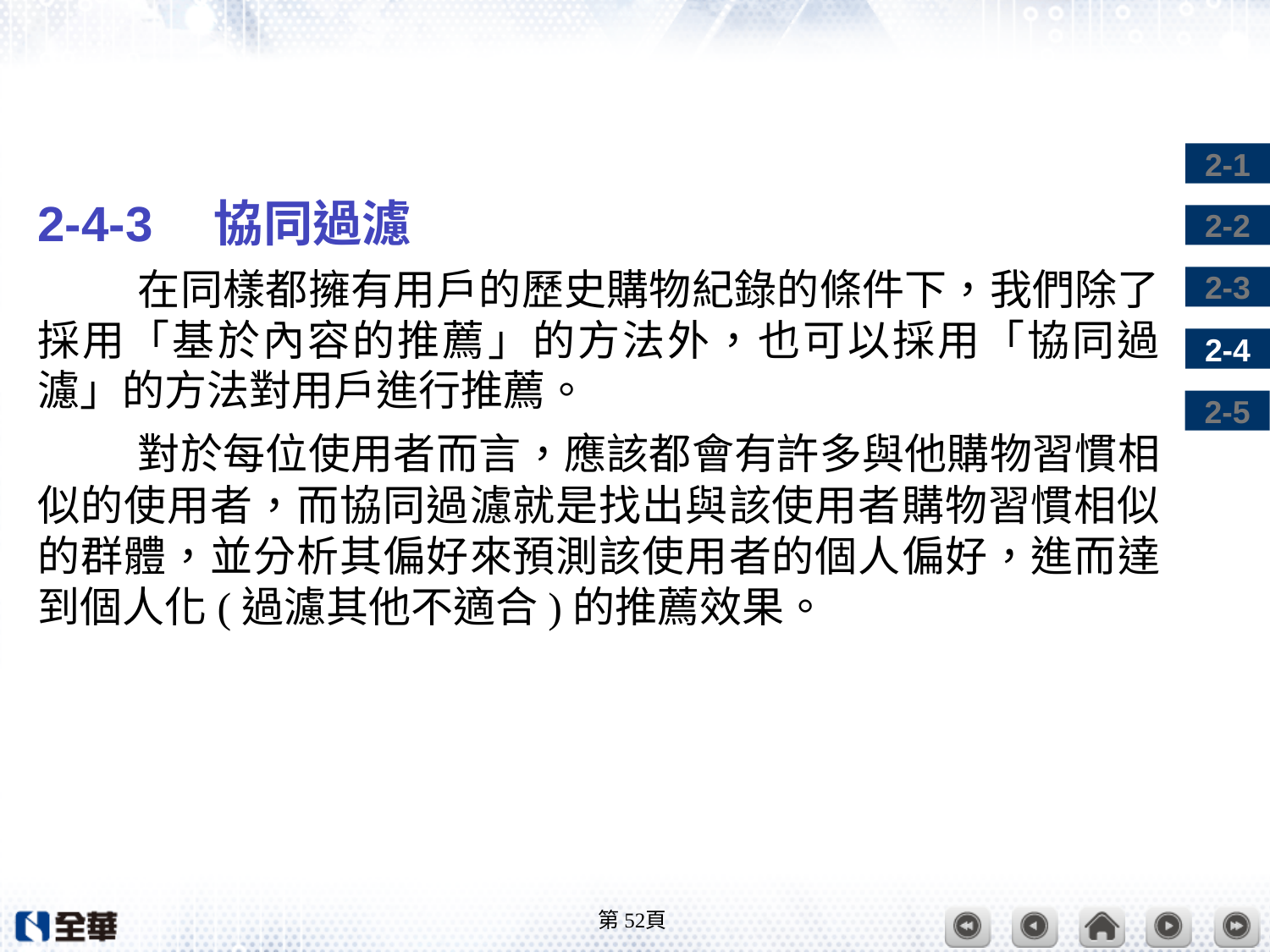

#
2-4-3　協同過濾
在同樣都擁有用戶的歷史購物紀錄的條件下，我們除了採用「基於內容的推薦」的方法外，也可以採用「協同過濾」的方法對用戶進行推薦。
對於每位使用者而言，應該都會有許多與他購物習慣相似的使用者，而協同過濾就是找出與該使用者購物習慣相似的群體，並分析其偏好來預測該使用者的個人偏好，進而達到個人化(過濾其他不適合)的推薦效果。